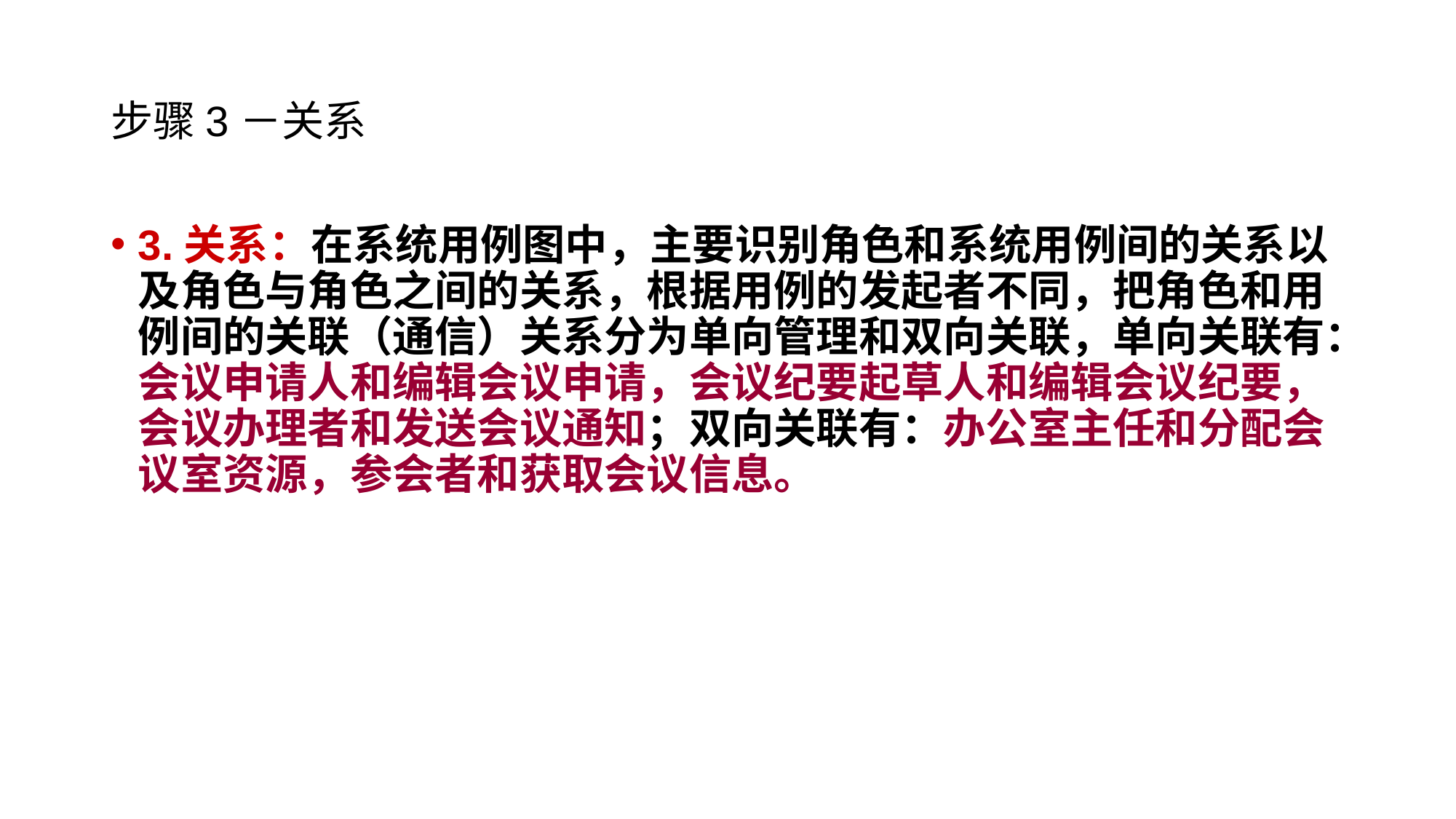

# 步骤3－关系
3.关系：在系统用例图中，主要识别角色和系统用例间的关系以及角色与角色之间的关系，根据用例的发起者不同，把角色和用例间的关联（通信）关系分为单向管理和双向关联，单向关联有：会议申请人和编辑会议申请，会议纪要起草人和编辑会议纪要，会议办理者和发送会议通知；双向关联有：办公室主任和分配会议室资源，参会者和获取会议信息。